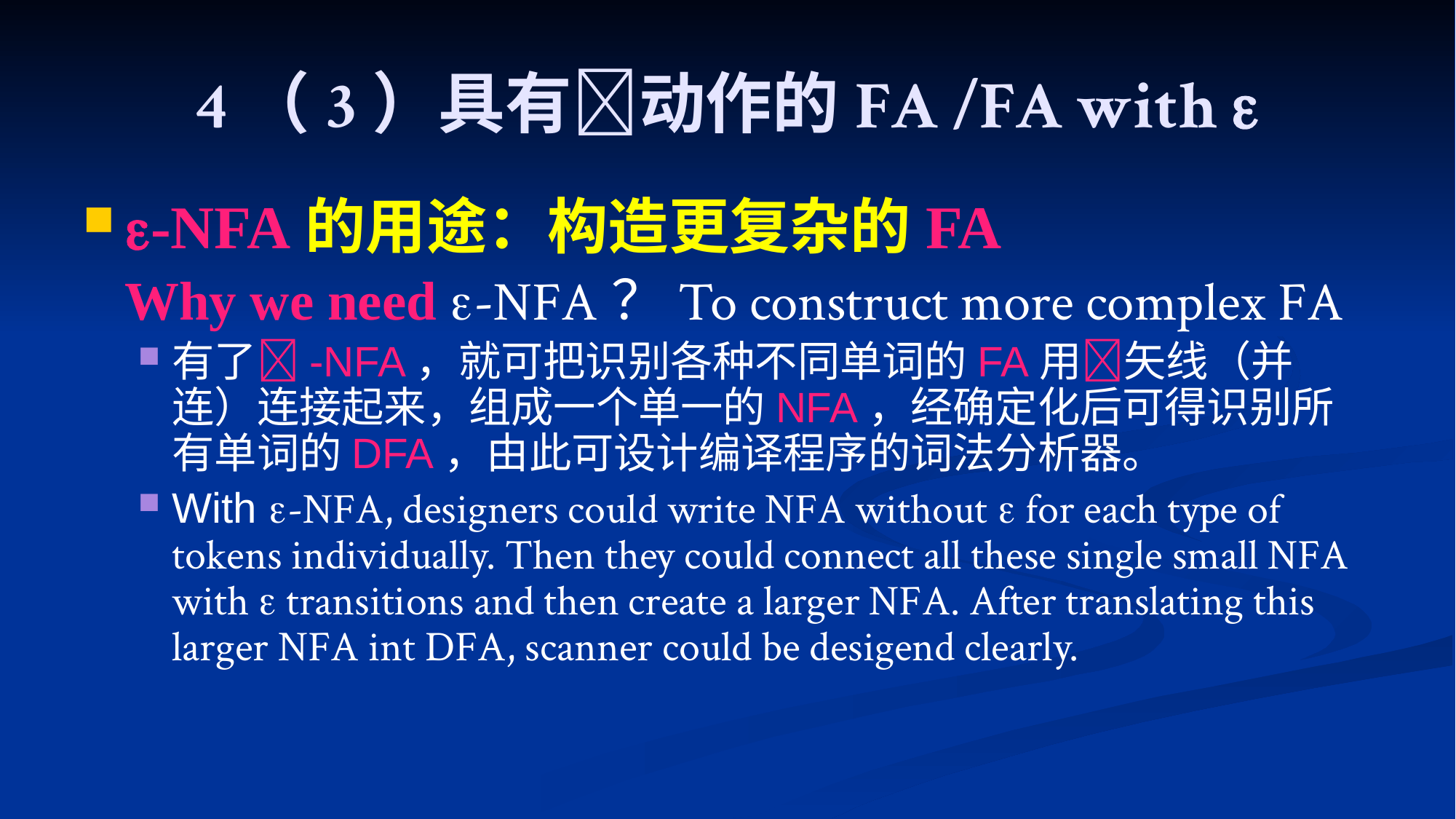

# 4（3）具有ε动作的FA /FA with ε
ε-NFA的用途：构造更复杂的FA
   Why we need ε-NFA？To construct more complex FA
有了ε-NFA，就可把识别各种不同单词的FA用ε矢线（并连）连接起来，组成一个单一的NFA，经确定化后可得识别所有单词的DFA，由此可设计编译程序的词法分析器。
With ε-NFA, designers could write NFA without ε for each type of tokens individually. Then they could connect all these single small NFA with ε transitions and then create a larger NFA. After translating this larger NFA int DFA, scanner could be desigend clearly.

69